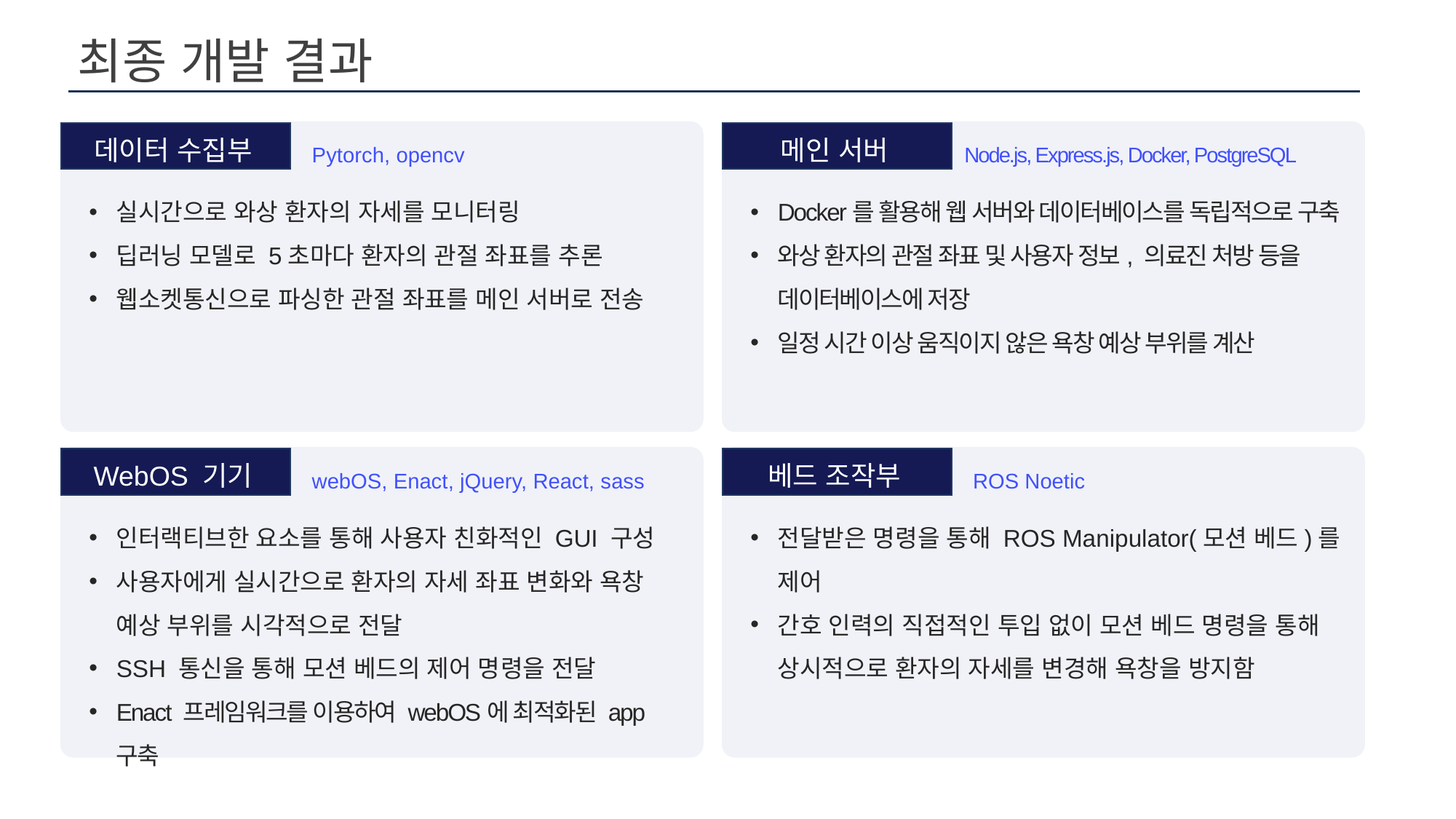

최종 개발 결과

데이터 수집부
실시간으로 와상 환자의 자세를 모니터링
딥러닝 모델로 5초마다 환자의 관절 좌표를 추론
웹소켓통신으로 파싱한 관절 좌표를 메인 서버로 전송

메인 서버
Docker를 활용해 웹 서버와 데이터베이스를 독립적으로 구축
와상 환자의 관절 좌표 및 사용자 정보, 의료진 처방 등을 데이터베이스에 저장
일정 시간 이상 움직이지 않은 욕창 예상 부위를 계산
Pytorch, opencv
Node.js, Express.js, Docker, PostgreSQL

WebOS 기기
인터랙티브한 요소를 통해 사용자 친화적인 GUI 구성
사용자에게 실시간으로 환자의 자세 좌표 변화와 욕창 예상 부위를 시각적으로 전달
SSH 통신을 통해 모션 베드의 제어 명령을 전달
Enact 프레임워크를 이용하여 webOS에 최적화된 app 구축

베드 조작부
전달받은 명령을 통해 ROS Manipulator(모션 베드)를 제어
간호 인력의 직접적인 투입 없이 모션 베드 명령을 통해 상시적으로 환자의 자세를 변경해 욕창을 방지함
webOS, Enact, jQuery, React, sass
ROS Noetic